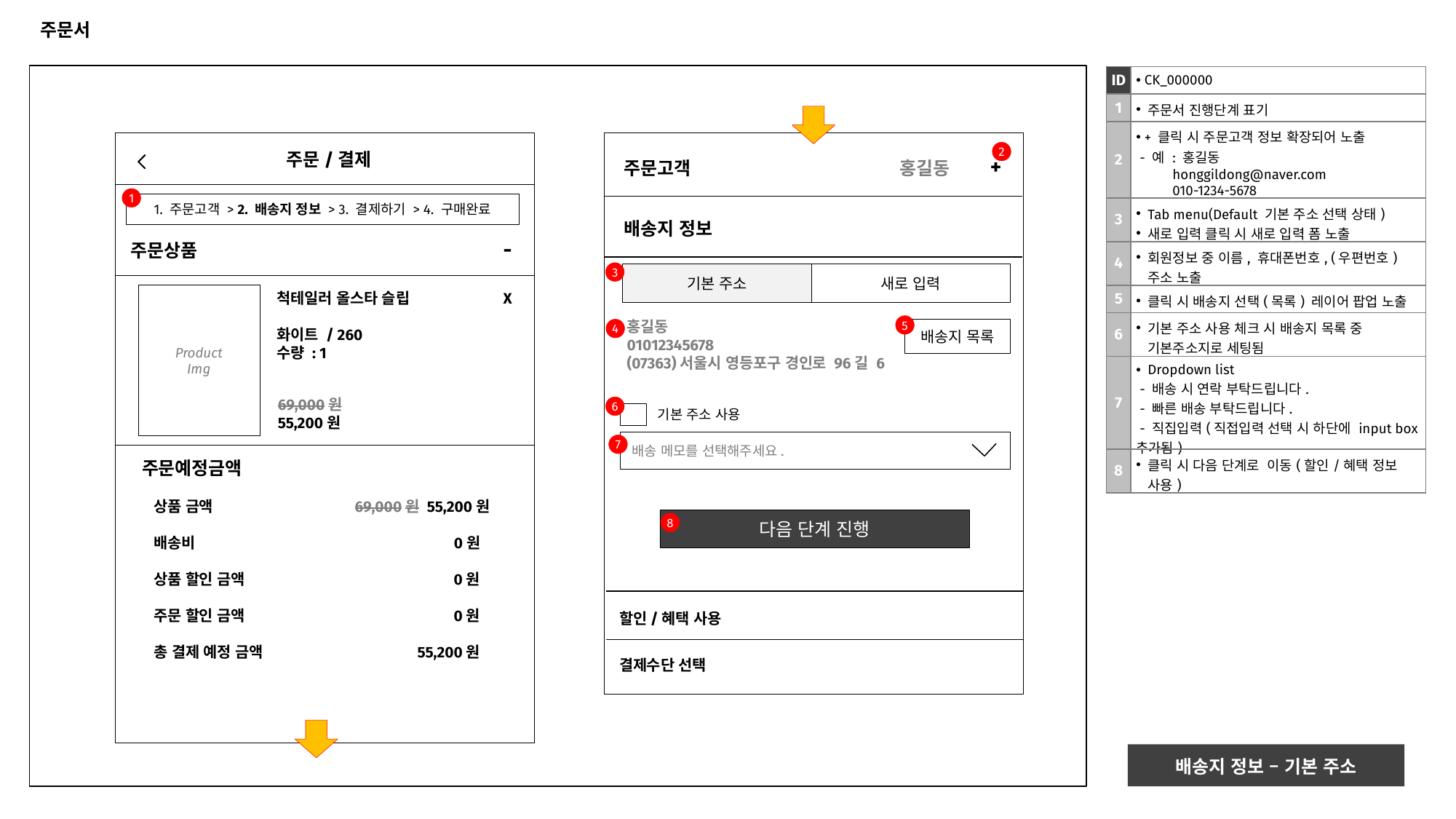

# 주문서

| ID | CK\_000000 |
| --- | --- |
| 1 | 주문서 진행단계 표기 |
| 2 | + 클릭 시 주문고객 정보 확장되어 노출 - 예 : 홍길동 honggildong@naver.com 010-1234-5678 |
| 3 | Tab menu(Default 기본 주소 선택 상태) 새로 입력 클릭 시 새로 입력 폼 노출 |
| 4 | 회원정보 중 이름, 휴대폰번호, (우편번호)주소 노출 |
| 5 | 클릭 시 배송지 선택(목록) 레이어 팝업 노출 |
| 6 | 기본 주소 사용 체크 시 배송지 목록 중 기본주소지로 세팅됨 |
| 7 | Dropdown list - 배송 시 연락 부탁드립니다. - 빠른 배송 부탁드립니다. - 직집입력(직접입력 선택 시 하단에 input box 추가됨) |
| 8 | 클릭 시 다음 단계로 이동(할인/혜택 정보 사용) |

2
 주문/결제
주문고객                                         홍길동
+

1
1. 주문고객 > 2. 배송지 정보 > 3. 결제하기 > 4. 구매완료
배송지 정보
-
주문상품
3
기본 주소
새로 입력

Product
Img
X
척테일러 올스타 슬립

화이트 / 260
수량 : 1
홍길동
01012345678
(07363)서울시 영등포구 경인로 96길 6
5
배송지 목록
4
69,000원
55,200원
6
기본 주소 사용

 배송 메모를 선택해주세요.
7

주문예정금액
상품 금액                                 69,000원 55,200원

배송비                                                             0원

상품 할인 금액                                                 0원

주문 할인 금액                                                 0원

총 결제 예정 금액                                    55,200원
다음 단계 진행
8
할인/혜택 사용
결제수단 선택

배송지 정보 – 기본 주소